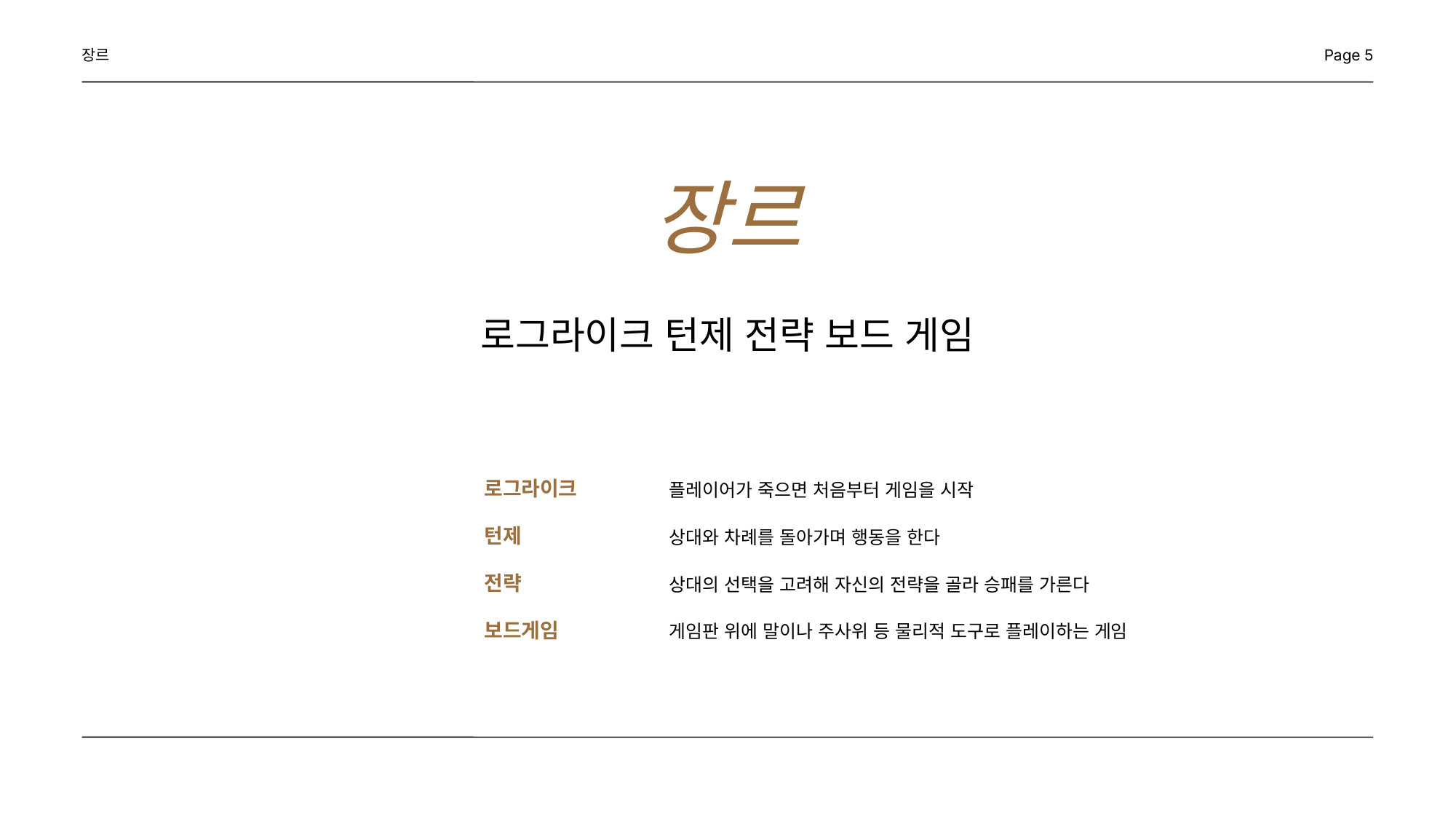

장르
Page 5

장르
로그라이크 턴제 전략 보드 게임
로그라이크
플레이어가 죽으면 처음부터 게임을 시작
턴제
상대와 차례를 돌아가며 행동을 한다
전략
상대의 선택을 고려해 자신의 전략을 골라 승패를 가른다
보드게임
게임판 위에 말이나 주사위 등 물리적 도구로 플레이하는 게임